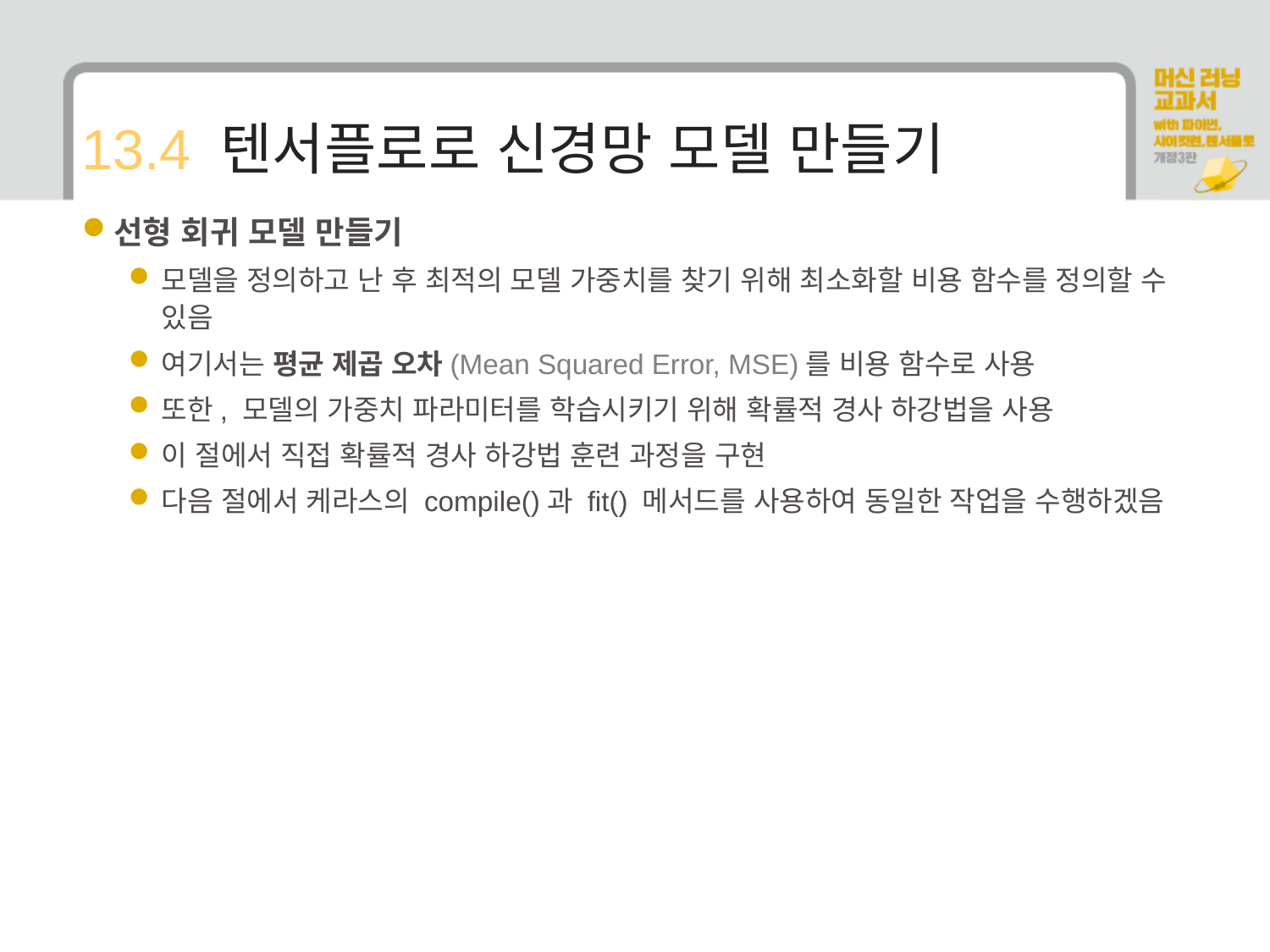

# 13.4 텐서플로로 신경망 모델 만들기
선형 회귀 모델 만들기
모델을 정의하고 난 후 최적의 모델 가중치를 찾기 위해 최소화할 비용 함수를 정의할 수 있음
여기서는 평균 제곱 오차(Mean Squared Error, MSE)를 비용 함수로 사용
또한, 모델의 가중치 파라미터를 학습시키기 위해 확률적 경사 하강법을 사용
이 절에서 직접 확률적 경사 하강법 훈련 과정을 구현
다음 절에서 케라스의 compile()과 fit() 메서드를 사용하여 동일한 작업을 수행하겠음